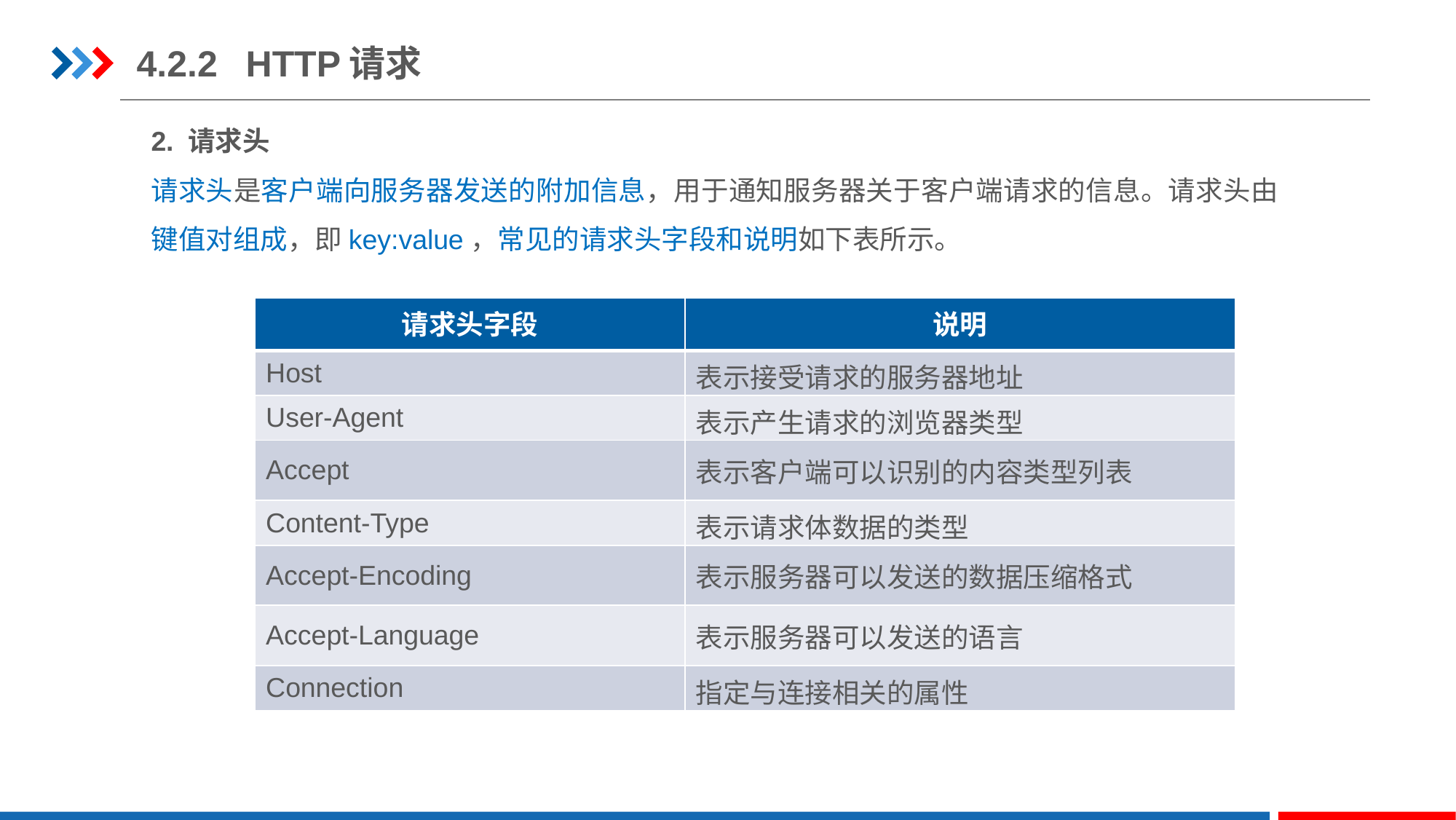

4.2.2	HTTP请求
2. 请求头
请求头是客户端向服务器发送的附加信息，用于通知服务器关于客户端请求的信息。请求头由键值对组成，即key:value，常见的请求头字段和说明如下表所示。
| 请求头字段 | 说明 |
| --- | --- |
| Host | 表示接受请求的服务器地址 |
| User-Agent | 表示产生请求的浏览器类型 |
| Accept | 表示客户端可以识别的内容类型列表 |
| Content-Type | 表示请求体数据的类型 |
| Accept-Encoding | 表示服务器可以发送的数据压缩格式 |
| Accept-Language | 表示服务器可以发送的语言 |
| Connection | 指定与连接相关的属性 |